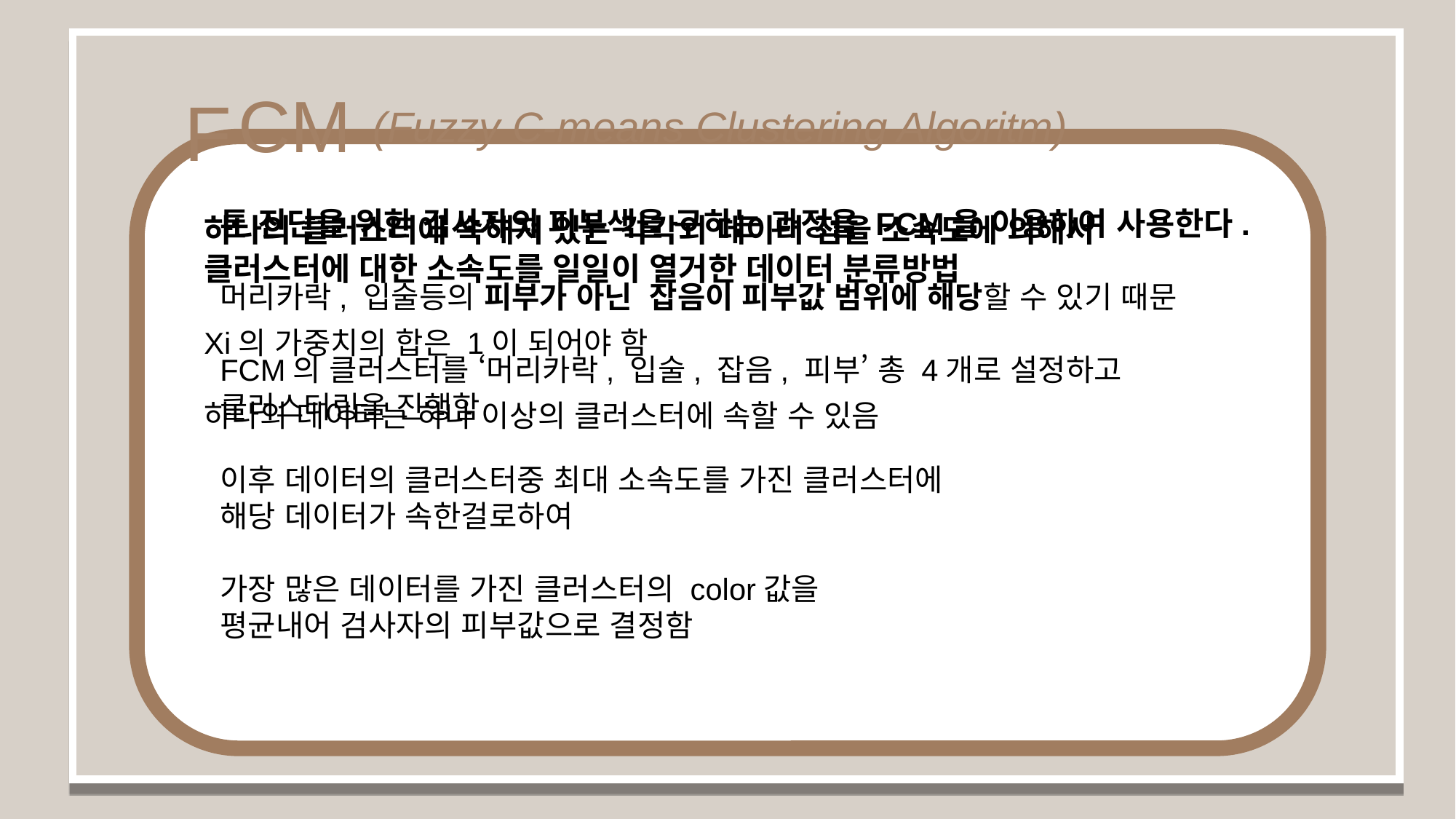

CM
F

(Fuzzy C-means Clustering Algoritm)

톤 진단을 위한 검사자의 피부색을 구하는 과정을 FCM을 이용하여 사용한다.

머리카락, 입술등의 피부가 아닌  잡음이 피부값 범위에 해당할 수 있기 때문

FCM의 클러스터를 ‘머리카락, 입술, 잡음, 피부’ 총 4개로 설정하고  클러스터링을 진행함

이후 데이터의 클러스터중 최대 소속도를 가진 클러스터에
해당 데이터가 속한걸로하여

가장 많은 데이터를 가진 클러스터의 color값을
평균내어 검사자의 피부값으로 결정함

하나의 클러스터에 속해져 있는 각각의 데이터 점을 소속도에 의해서
클러스터에 대한 소속도를 일일이 열거한 데이터 분류방법

Xi의 가중치의 합은 1이 되어야 함

하나의 데이터는 하나 이상의 클러스터에 속할 수 있음